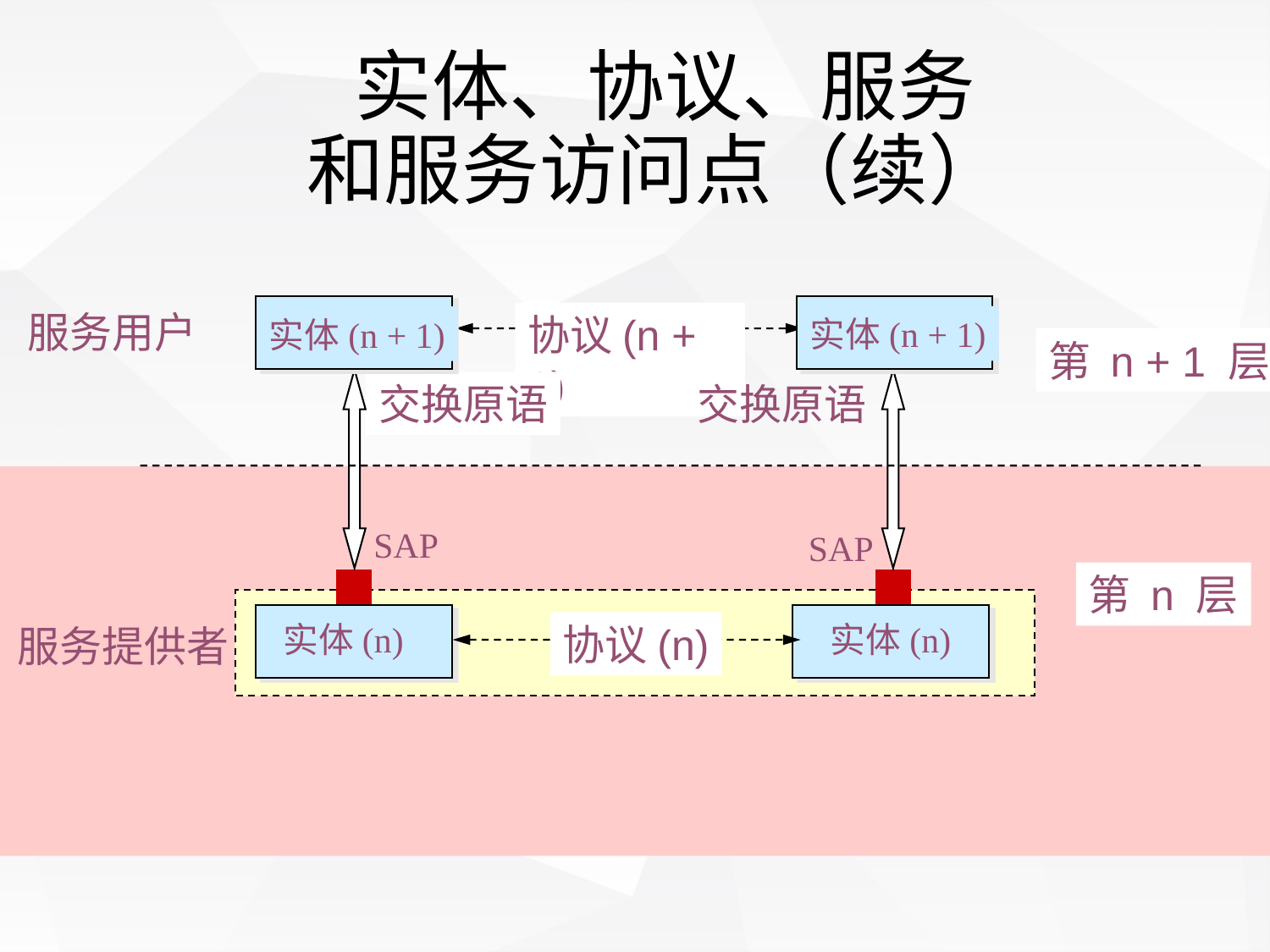

# 实体、协议、服务 和服务访问点（续）

服务用户
协议(n + 1)
实体(n + 1)
实体(n + 1)

第 n + 1 层

交换原语
交换原语

SAP
SAP
第 n 层

实体(n)
实体(n)
协议(n)
服务提供者